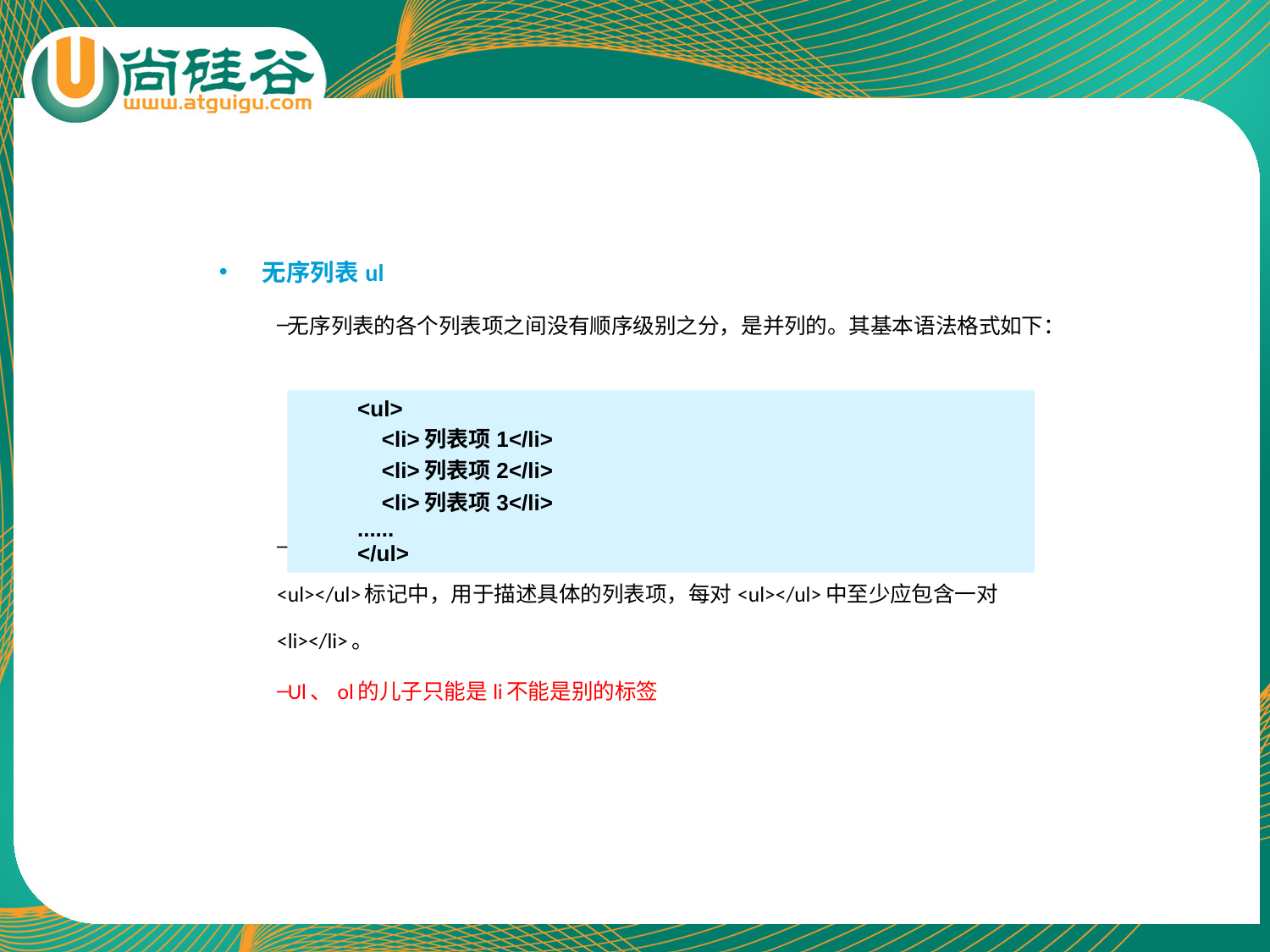

# 无序列表ul
无序列表的各个列表项之间没有顺序级别之分，是并列的。其基本语法格式如下：

在上面的语法中，<ul></ul>标记用于定义无序列表，<li></li>标记嵌套在<ul></ul>标记中，用于描述具体的列表项，每对<ul></ul>中至少应包含一对<li></li>。
Ul、ol的儿子只能是li不能是别的标签
<ul>
    <li>列表项1</li>
    <li>列表项2</li>
    <li>列表项3</li>
......
</ul>